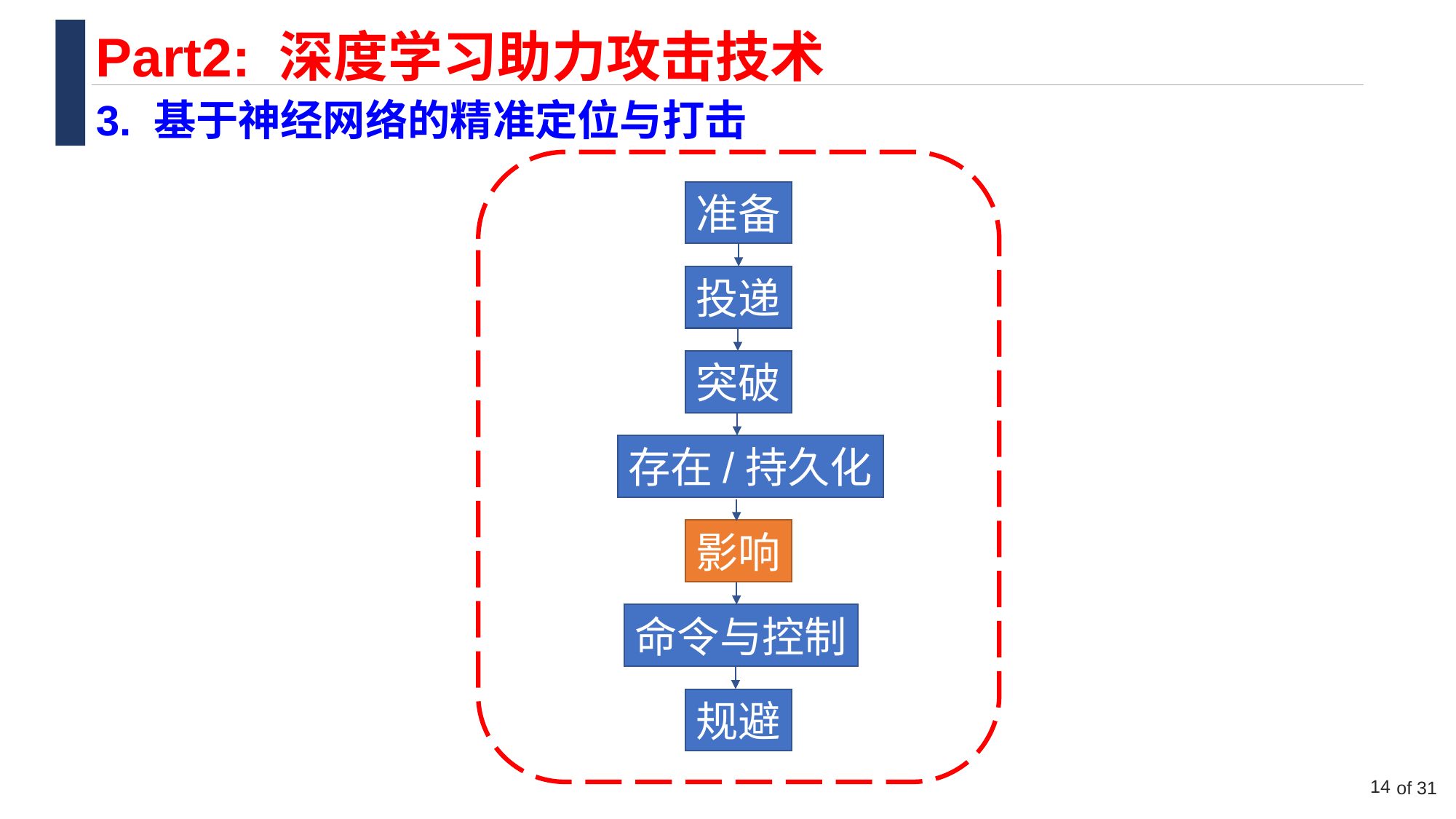

Part2: 深度学习助力攻击技术
3. 基于神经网络的精准定位与打击

准备
投递
突破
存在/持久化
影响
命令与控制
规避
14